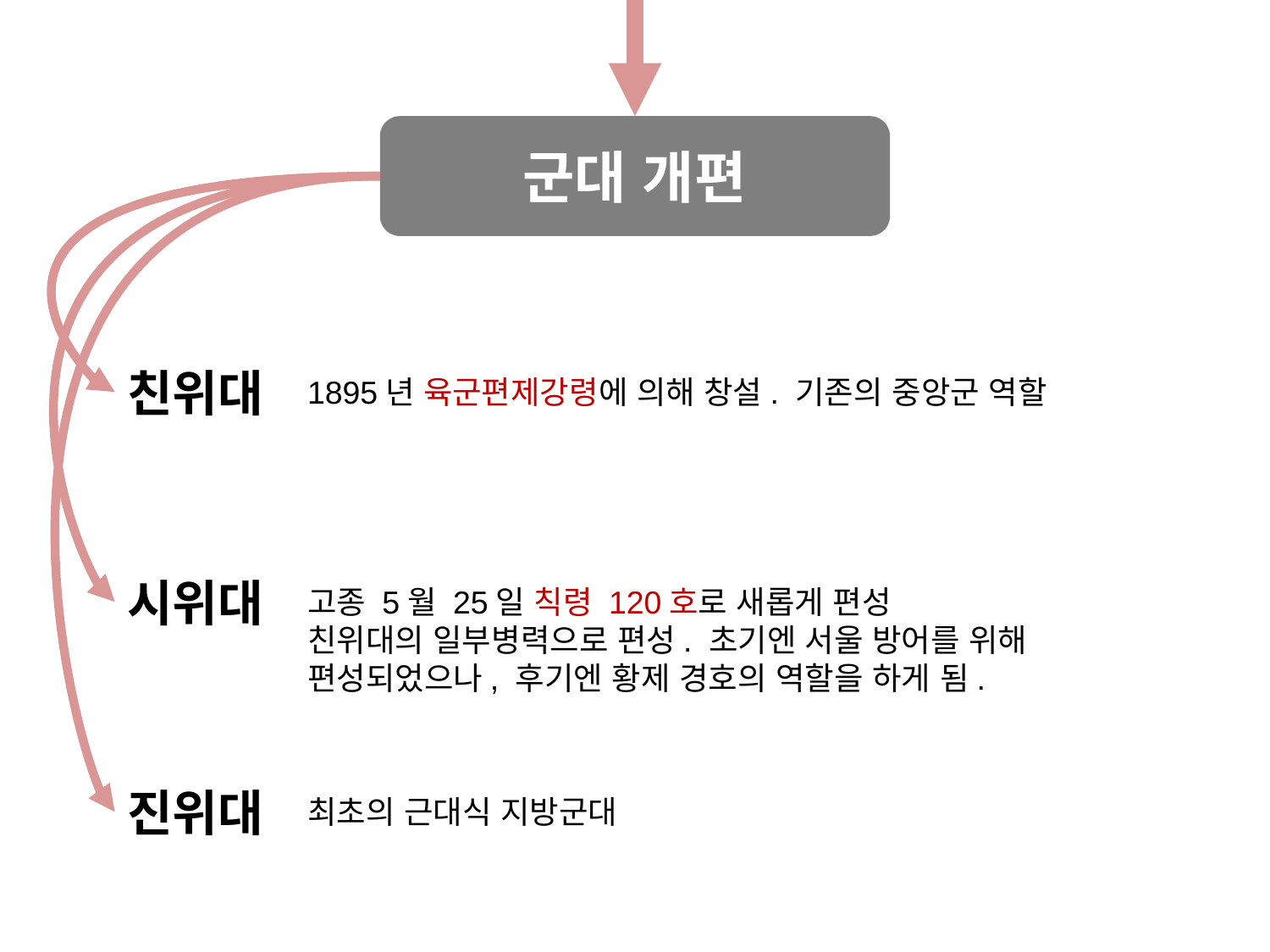

군대 개편
친위대
1895년 육군편제강령에 의해 창설. 기존의 중앙군 역할
시위대
고종 5월 25일 칙령 120호로 새롭게 편성
친위대의 일부병력으로 편성. 초기엔 서울 방어를 위해 편성되었으나, 후기엔 황제 경호의 역할을 하게 됨.
진위대
최초의 근대식 지방군대